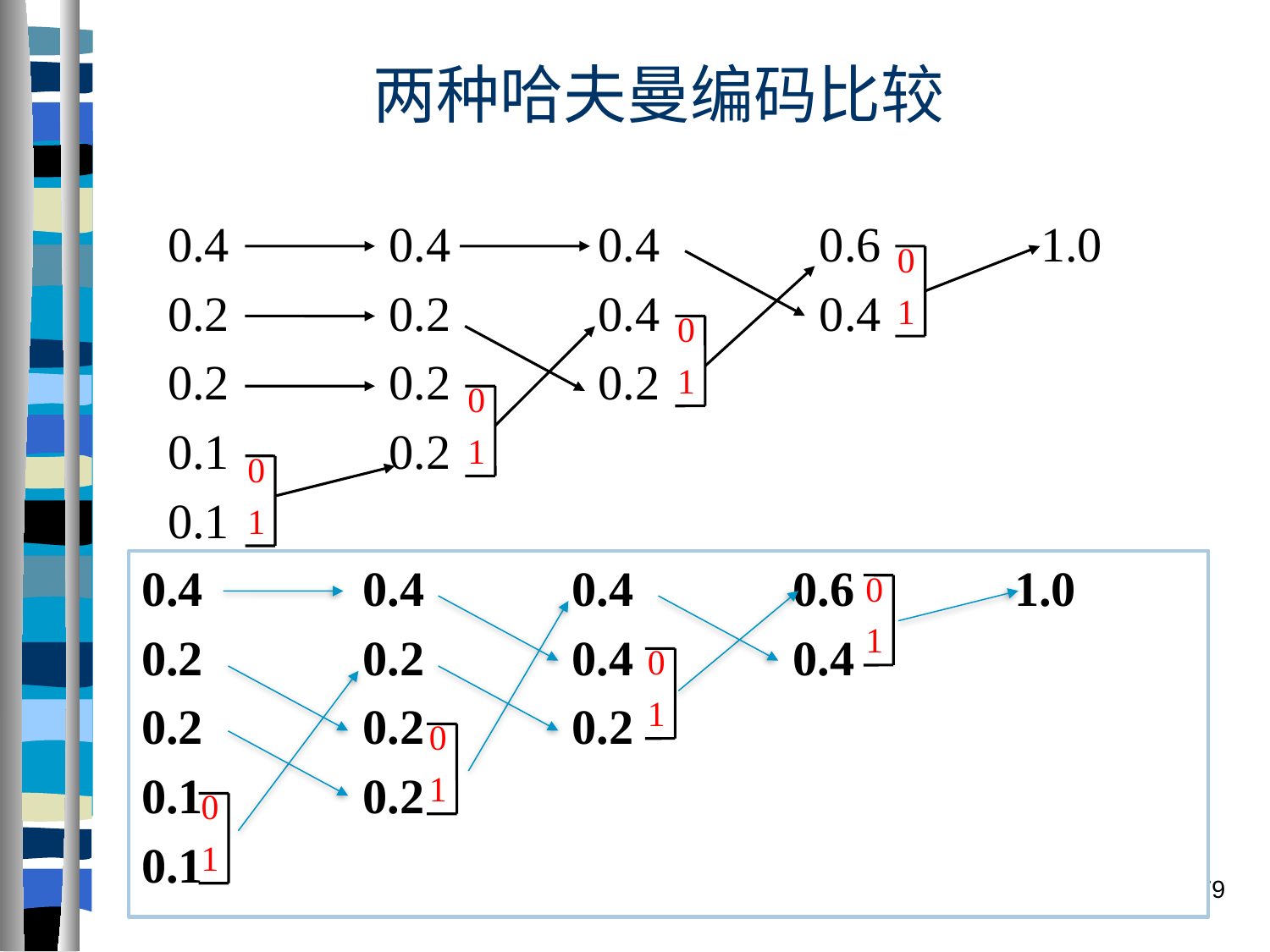

# 两种哈夫曼编码比较
0.4             0.4            0.4             0.6             1.0
0.2             0.2            0.4             0.4
0.2             0.2            0.2
0.1             0.2
0.1

0
1

0
1

0
1

0
1

0.4             0.4            0.4             0.6             1.0
0.2             0.2            0.4             0.4
0.2             0.2            0.2
0.1             0.2
0.1
0
1

0
1

0
1

0
1

79